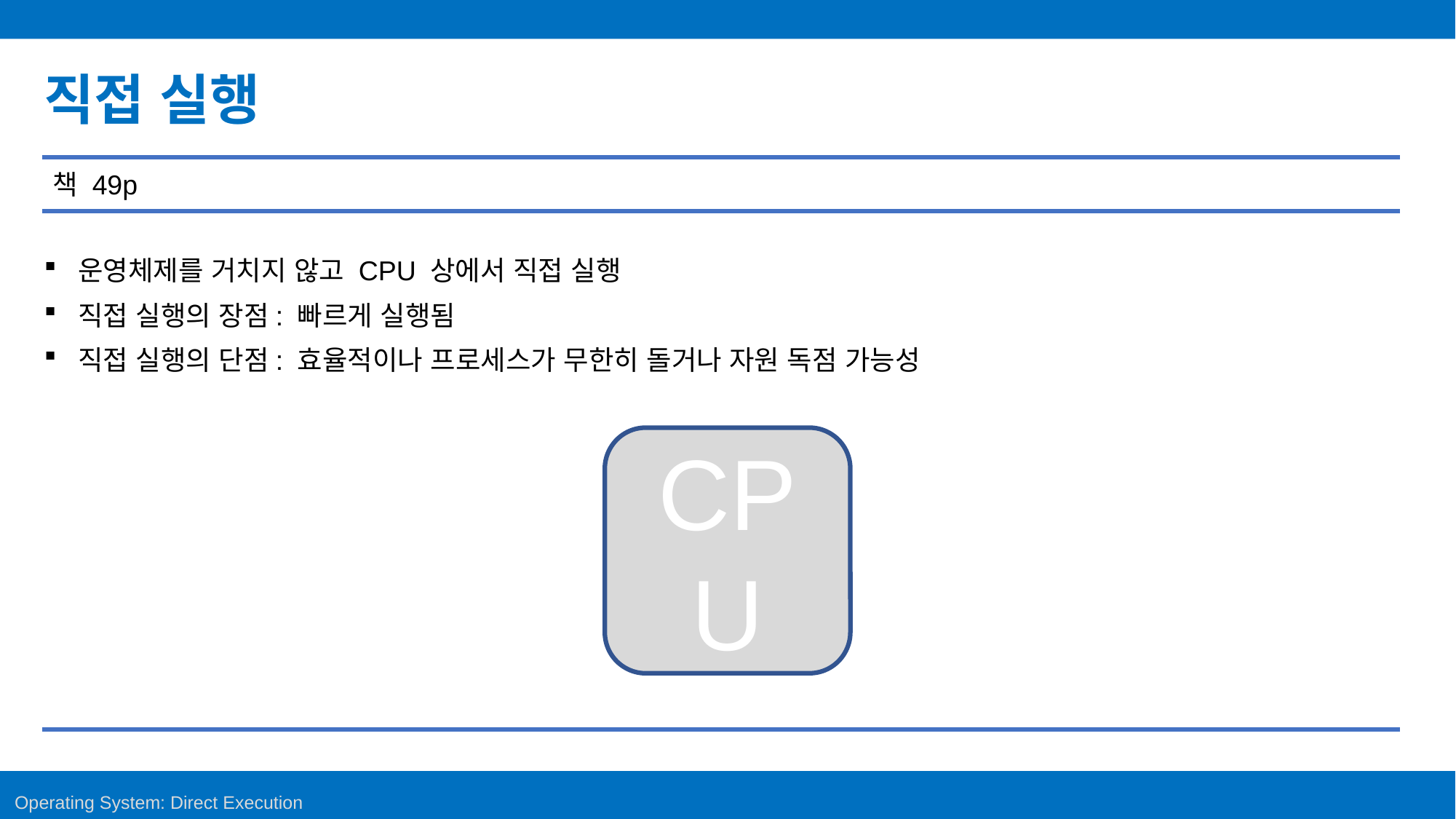

Contents
직접 실행
책 49p

운영체제를 거치지 않고 CPU 상에서 직접 실행
직접 실행의 장점: 빠르게 실행됨
직접 실행의 단점: 효율적이나 프로세스가 무한히 돌거나 자원 독점 가능성

CPU

5
Operating System: Direct Execution